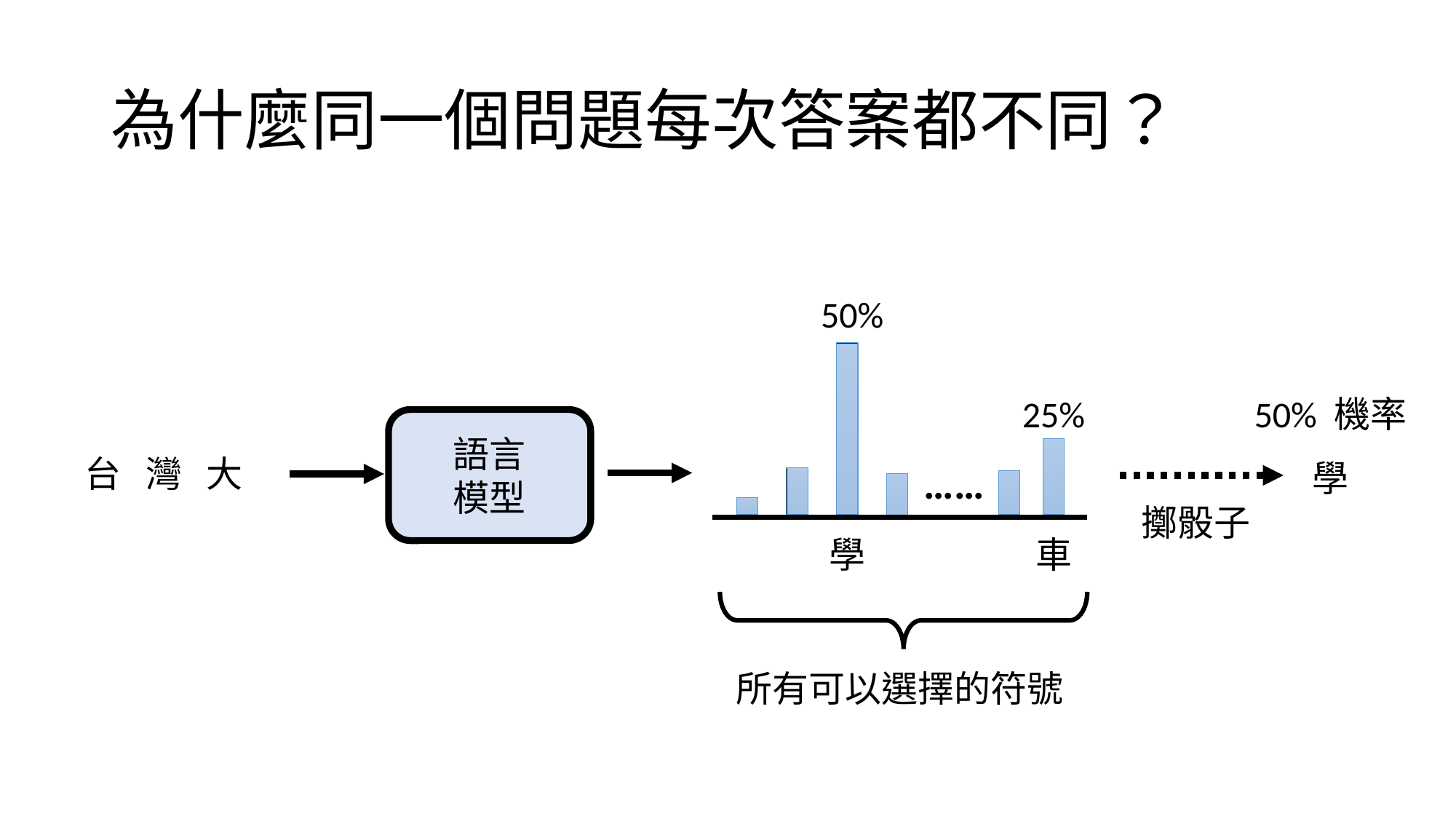

# 為什麼同一個問題每次答案都不同？
50%

50% 機率
25%
語言
模型

台   灣   大
學
……

擲骰子

車
學
所有可以選擇的符號